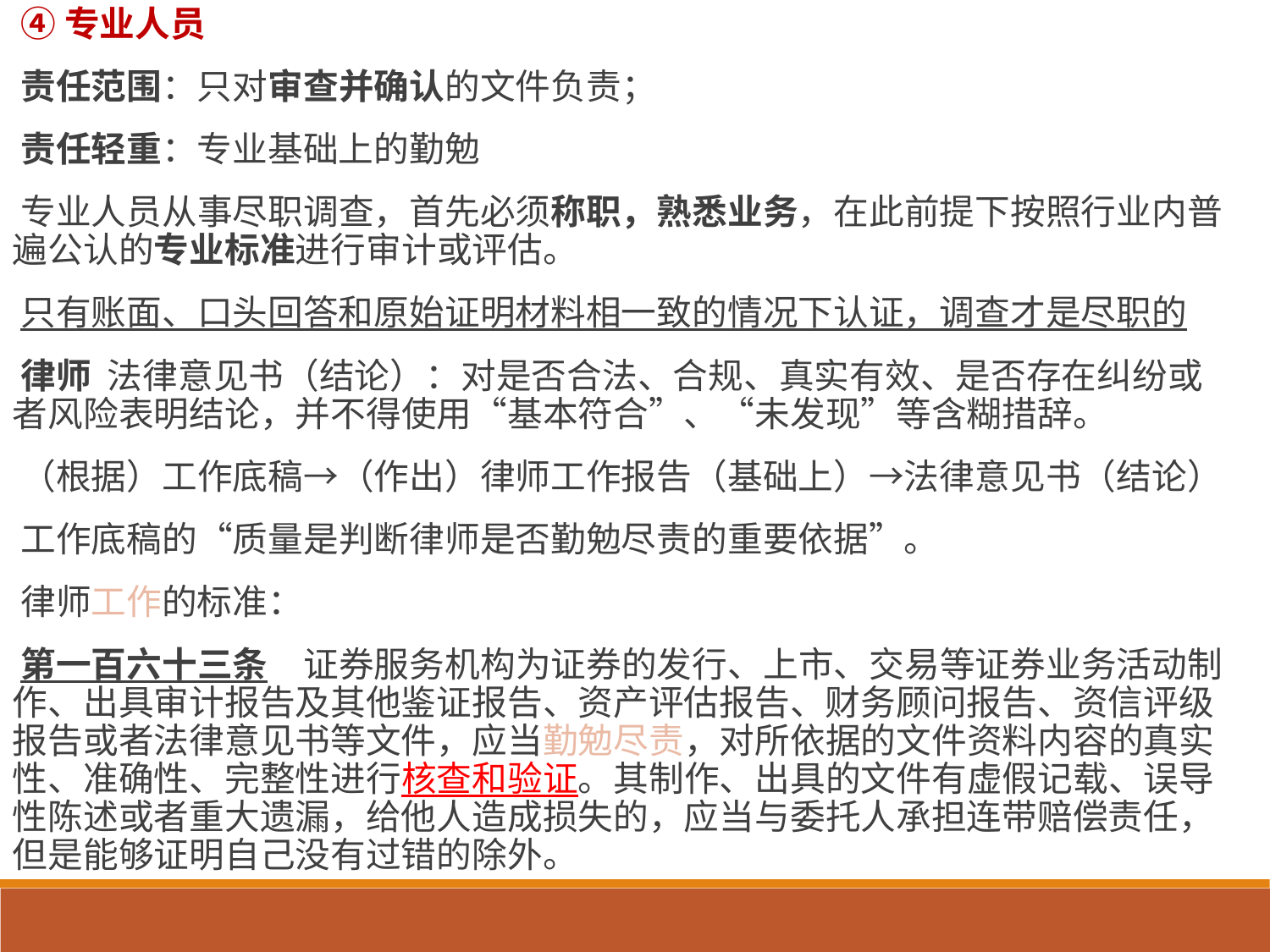

④专业人员
责任范围：只对审查并确认的文件负责；
责任轻重：专业基础上的勤勉
专业人员从事尽职调查，首先必须称职，熟悉业务，在此前提下按照行业内普遍公认的专业标准进行审计或评估。
只有账面、口头回答和原始证明材料相一致的情况下认证，调查才是尽职的
律师  法律意见书（结论）：对是否合法、合规、真实有效、是否存在纠纷或者风险表明结论，并不得使用“基本符合”、“未发现”等含糊措辞。
（根据）工作底稿→（作出）律师工作报告（基础上）→法律意见书（结论）
工作底稿的“质量是判断律师是否勤勉尽责的重要依据”。
律师工作的标准：
第一百六十三条　证券服务机构为证券的发行、上市、交易等证券业务活动制作、出具审计报告及其他鉴证报告、资产评估报告、财务顾问报告、资信评级报告或者法律意见书等文件，应当勤勉尽责，对所依据的文件资料内容的真实性、准确性、完整性进行核查和验证。其制作、出具的文件有虚假记载、误导性陈述或者重大遗漏，给他人造成损失的，应当与委托人承担连带赔偿责任，但是能够证明自己没有过错的除外。